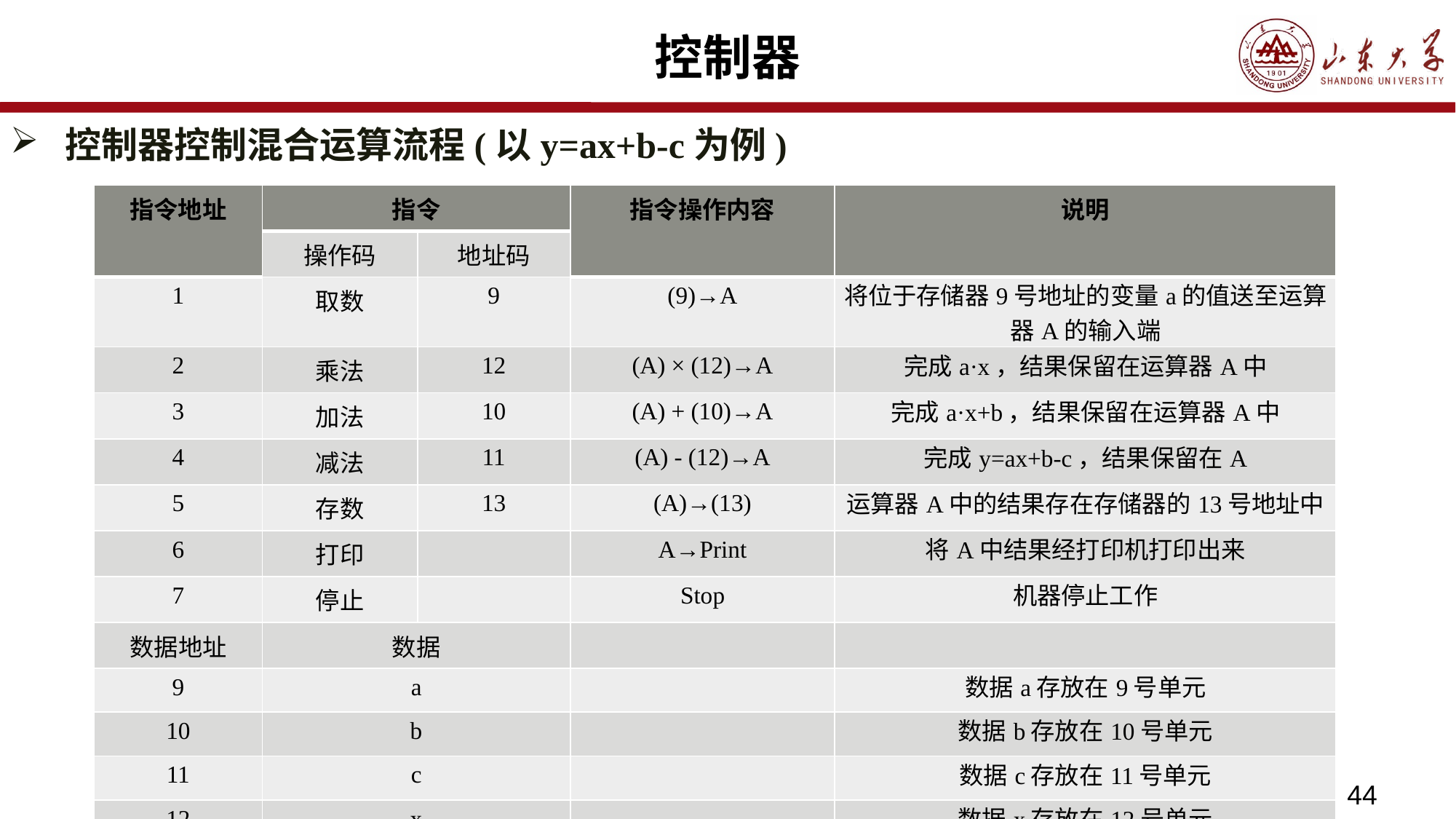

# 控制器
控制器控制混合运算流程(以y=ax+b-c为例)

| 指令地址 | 指令 |  | 指令操作内容 | 说明 |
| --- | --- | --- | --- | --- |
|  | 操作码 | 地址码 |  |  |
| 1 | 取数 | 9 | (9)→A | 将位于存储器9号地址的变量a的值送至运算器A的输入端 |
| 2 | 乘法 | 12 | (A) × (12)→A | 完成a·x，结果保留在运算器A中 |
| 3 | 加法 | 10 | (A) + (10)→A | 完成a·x+b，结果保留在运算器A中 |
| 4 | 减法 | 11 | (A) - (12)→A | 完成y=ax+b-c，结果保留在A |
| 5 | 存数 | 13 | (A)→(13) | 运算器A中的结果存在存储器的13号地址中 |
| 6 | 打印 |  | A→Print | 将A中结果经打印机打印出来 |
| 7 | 停止 |  | Stop | 机器停止工作 |
| 数据地址 | 数据 |  |  |  |
| 9 | a |  |  | 数据a存放在9号单元 |
| 10 | b |  |  | 数据b存放在10号单元 |
| 11 | c |  |  | 数据c存放在11号单元 |
| 12 | x |  |  | 数据x存放在12号单元 |
| 13 | y |  |  | 数据y存放在13号单元 |
44